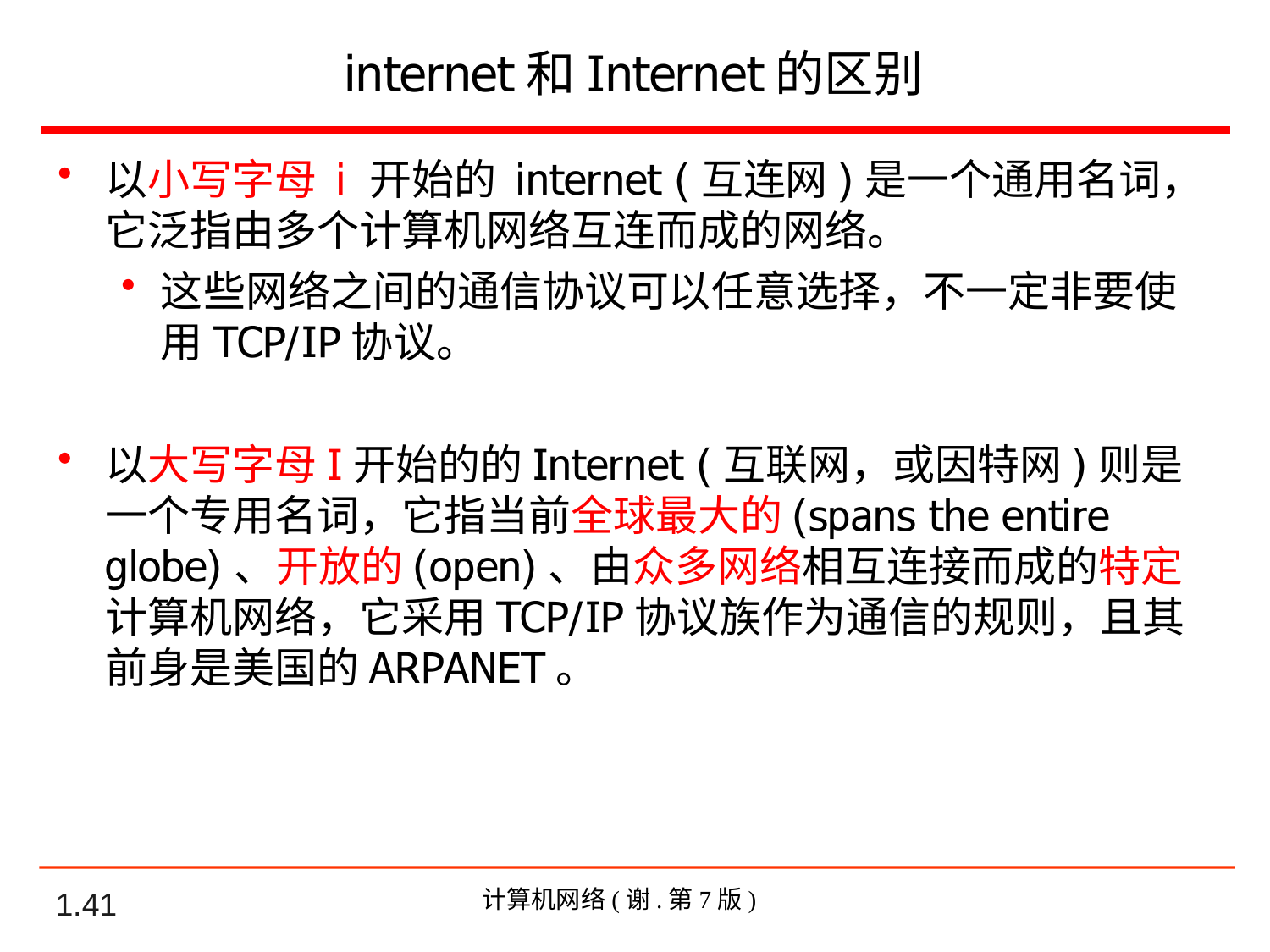

internet和Internet的区别
以小写字母 i 开始的 internet (互连网)是一个通用名词，它泛指由多个计算机网络互连而成的网络。
这些网络之间的通信协议可以任意选择，不一定非要使用TCP/IP协议。

以大写字母I开始的的Internet (互联网，或因特网)则是一个专用名词，它指当前全球最大的(spans the entire globe)、开放的(open)、由众多网络相互连接而成的特定计算机网络，它采用TCP/IP协议族作为通信的规则，且其前身是美国的ARPANET。